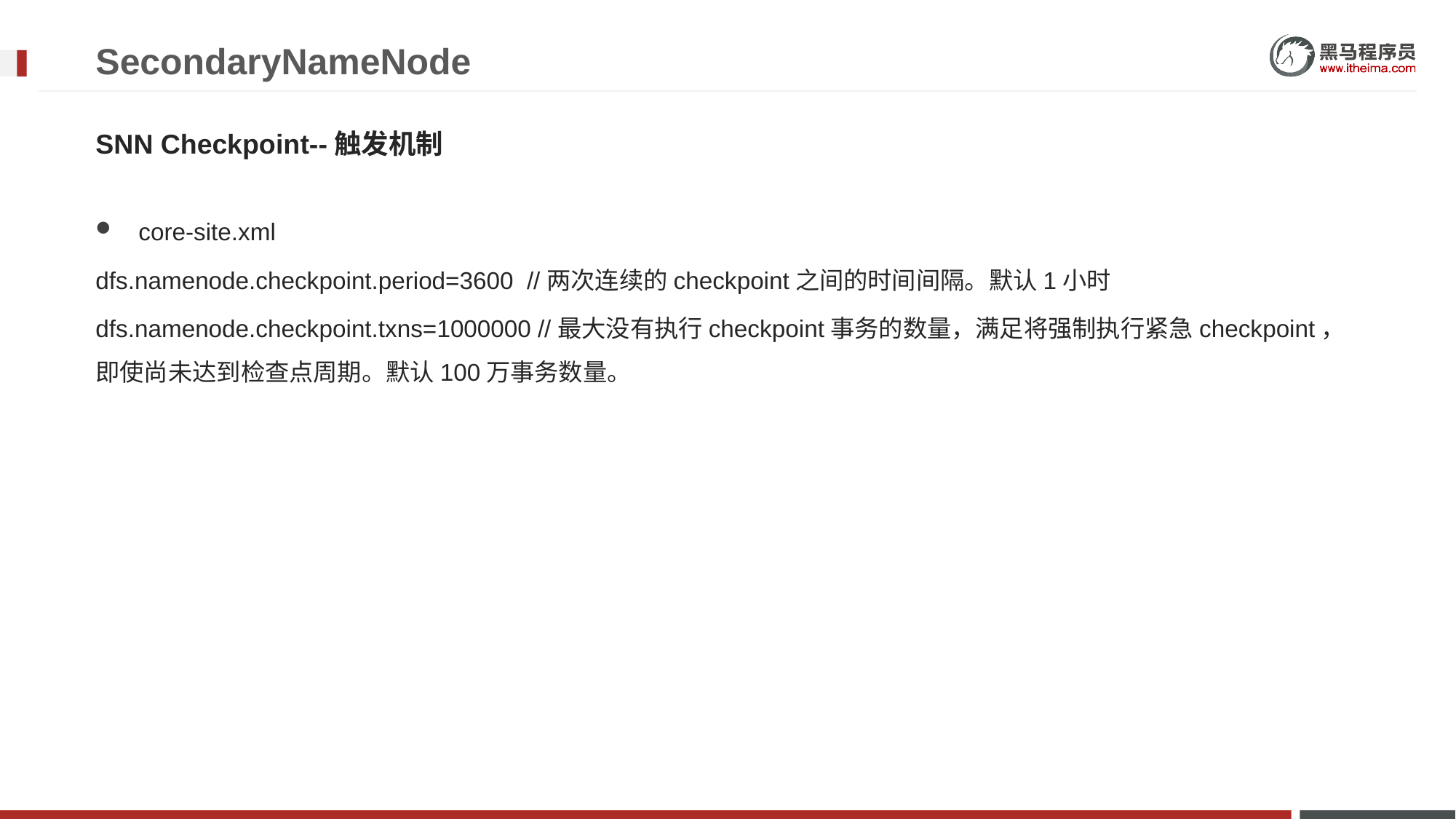

# SecondaryNameNode
SNN Checkpoint--触发机制
core-site.xml
dfs.namenode.checkpoint.period=3600  //两次连续的checkpoint之间的时间间隔。默认1小时
dfs.namenode.checkpoint.txns=1000000 //最大没有执行checkpoint事务的数量，满足将强制执行紧急checkpoint，即使尚未达到检查点周期。默认100万事务数量。